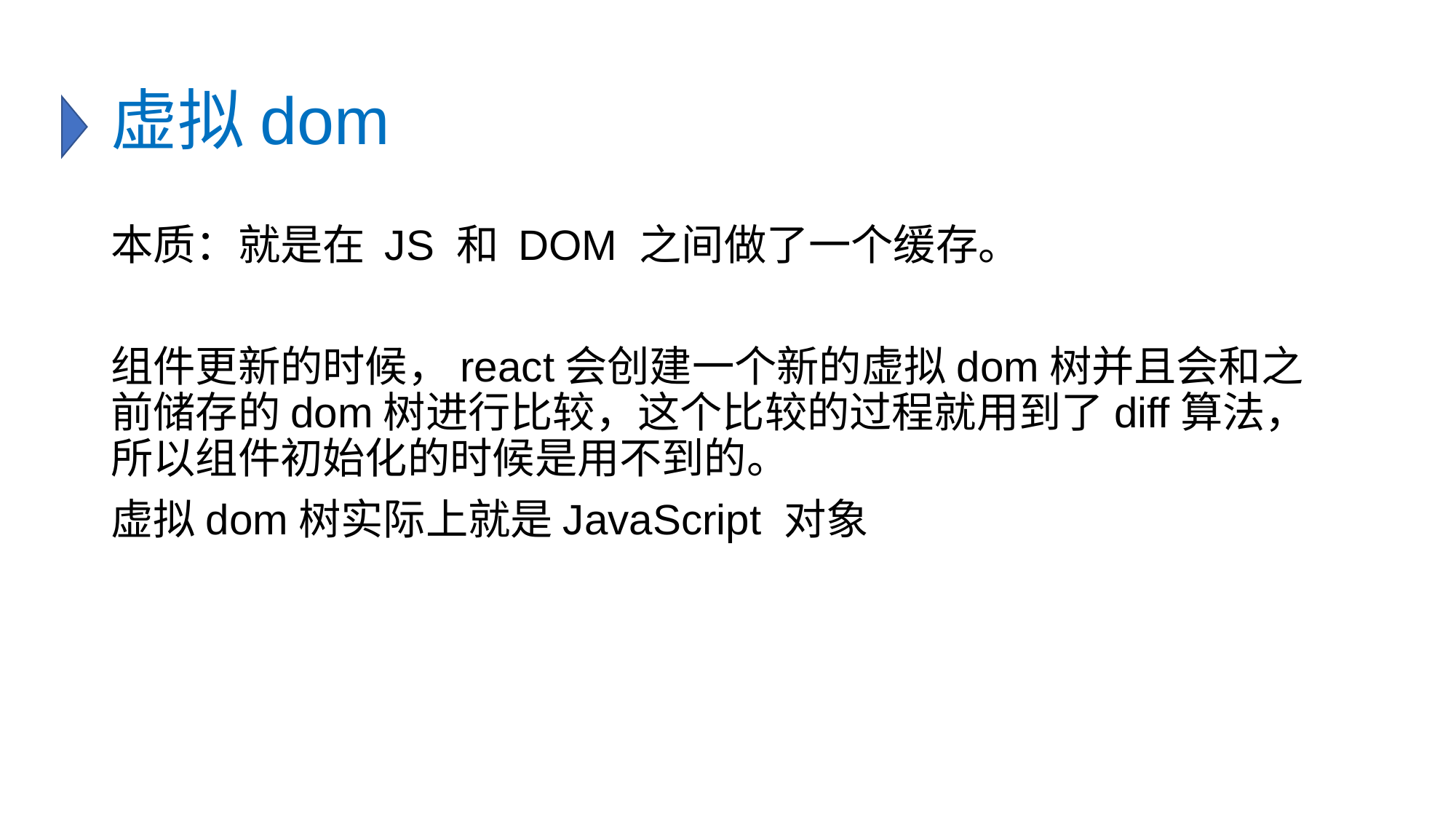

# 虚拟dom

本质：就是在 JS 和 DOM 之间做了一个缓存。

组件更新的时候，react会创建一个新的虚拟dom树并且会和之前储存的dom树进行比较，这个比较的过程就用到了diff算法，所以组件初始化的时候是用不到的。
虚拟dom树实际上就是JavaScript 对象